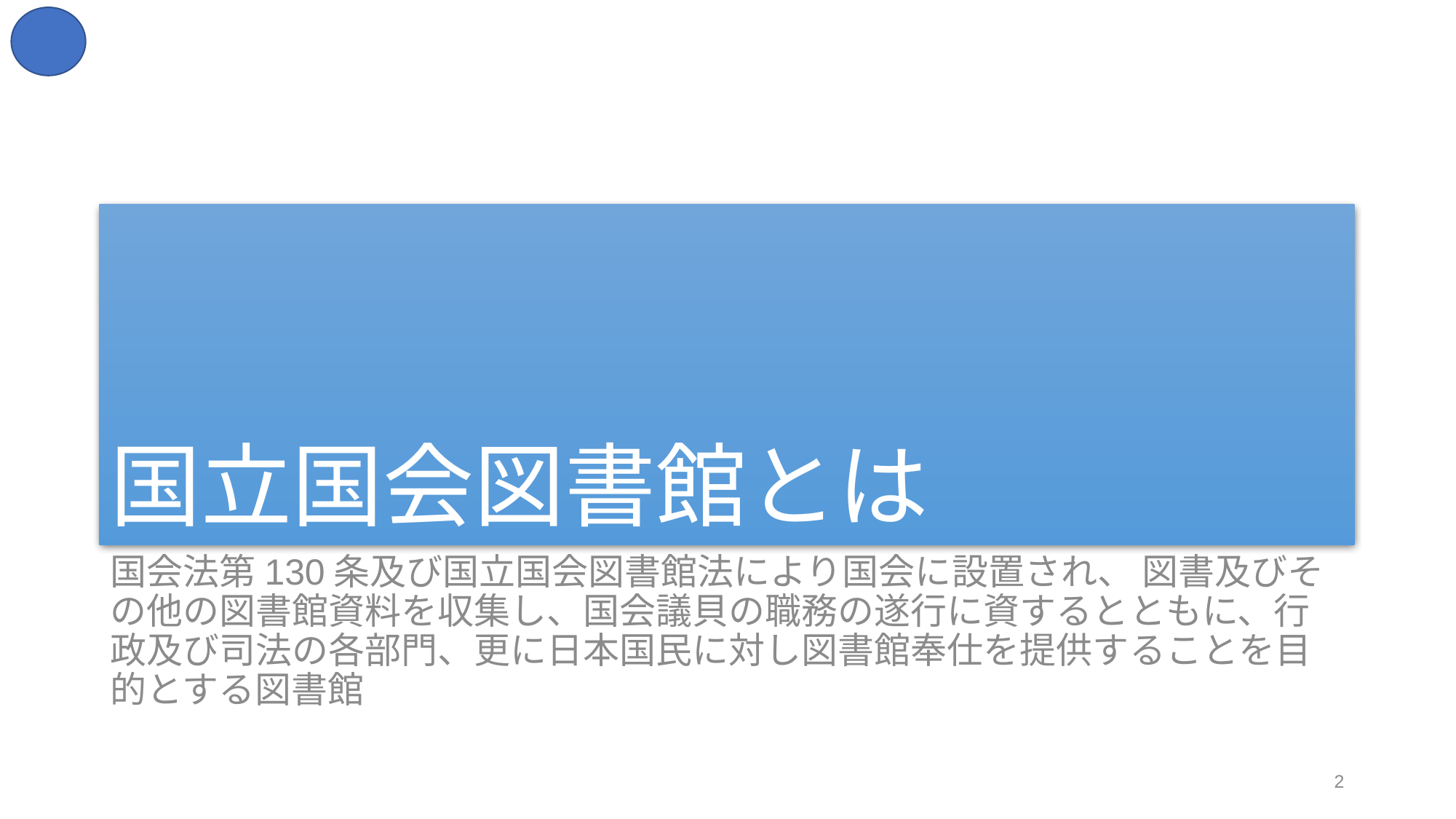

# 国立国会図書館とは
国会法第130条及び国立国会図書館法により国会に設置され、 図書及びその他の図書館資料を収集し、国会議貝の職務の遂行に資するとともに、行政及び司法の各部門、更に日本国民に対し図書館奉仕を提供することを目的とする図書館

2